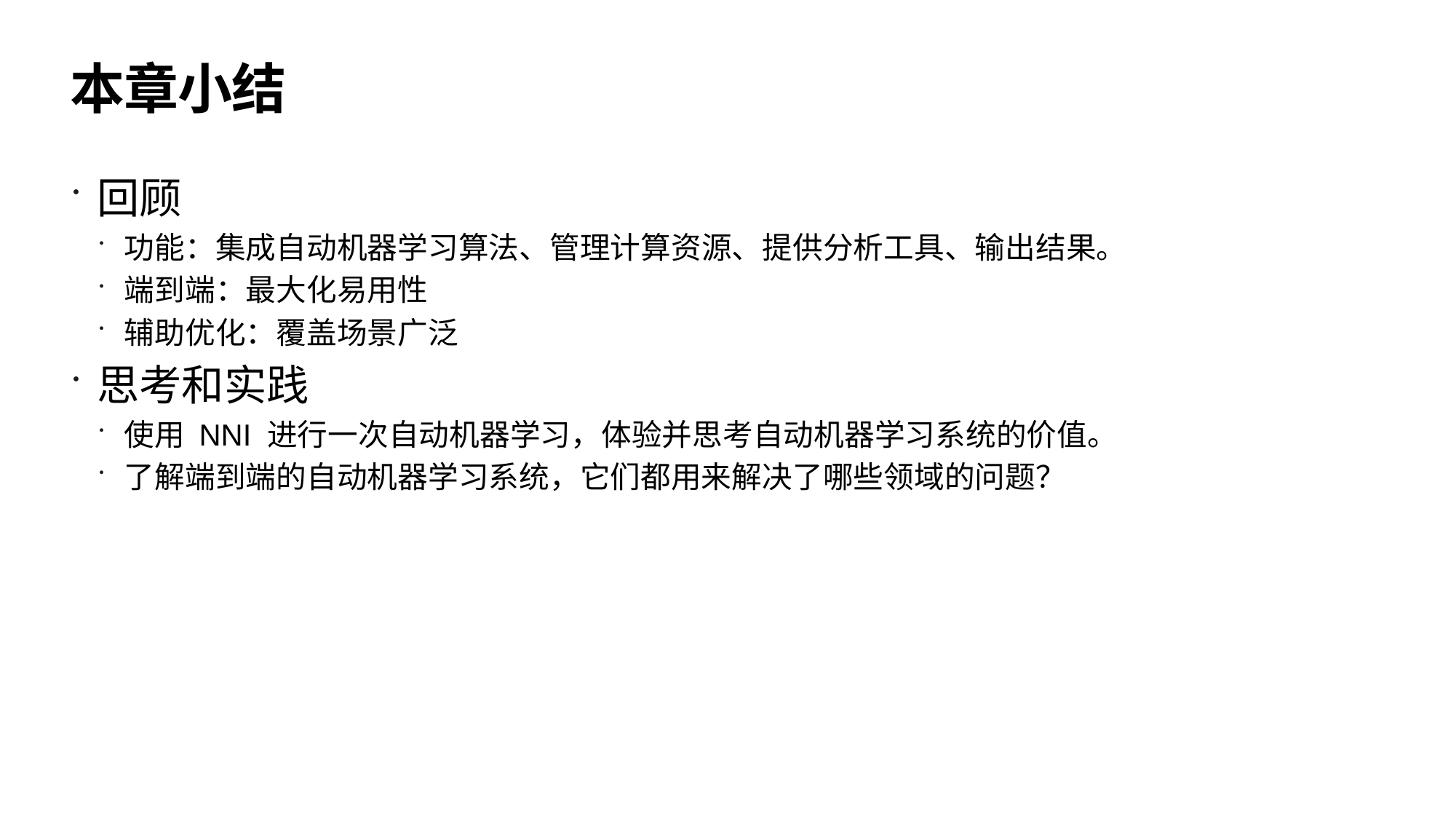

# 本章小结
回顾
功能：集成自动机器学习算法、管理计算资源、提供分析工具、输出结果。
端到端：最大化易用性
辅助优化：覆盖场景广泛
思考和实践
使用 NNI 进行一次自动机器学习，体验并思考自动机器学习系统的价值。
了解端到端的自动机器学习系统，它们都用来解决了哪些领域的问题？